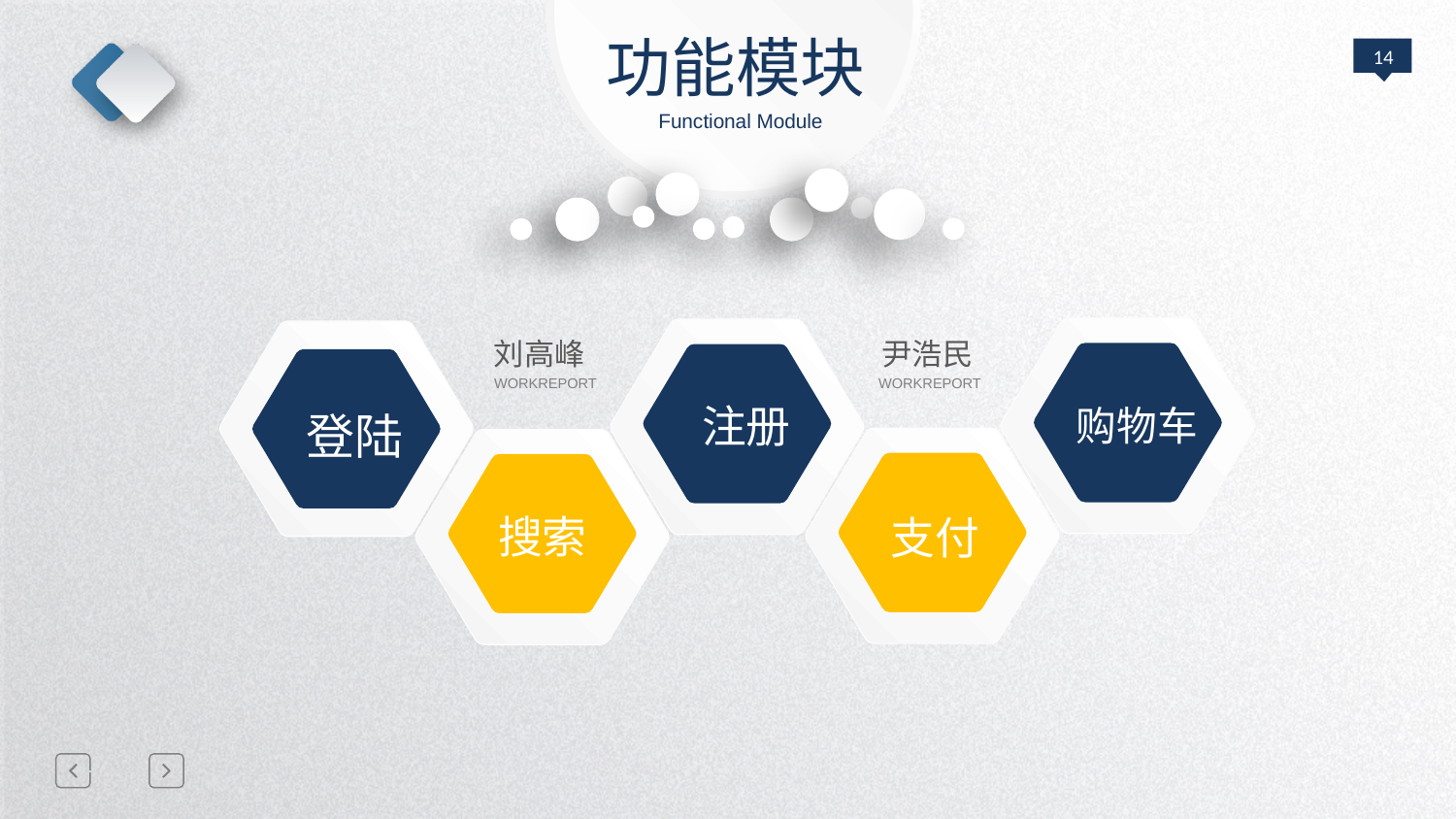

功能模块
Functional Module

 购物车

  注册

 登陆
刘高峰
WORKREPORT
尹浩民
WORKREPORT

支付

  搜索
延迟符